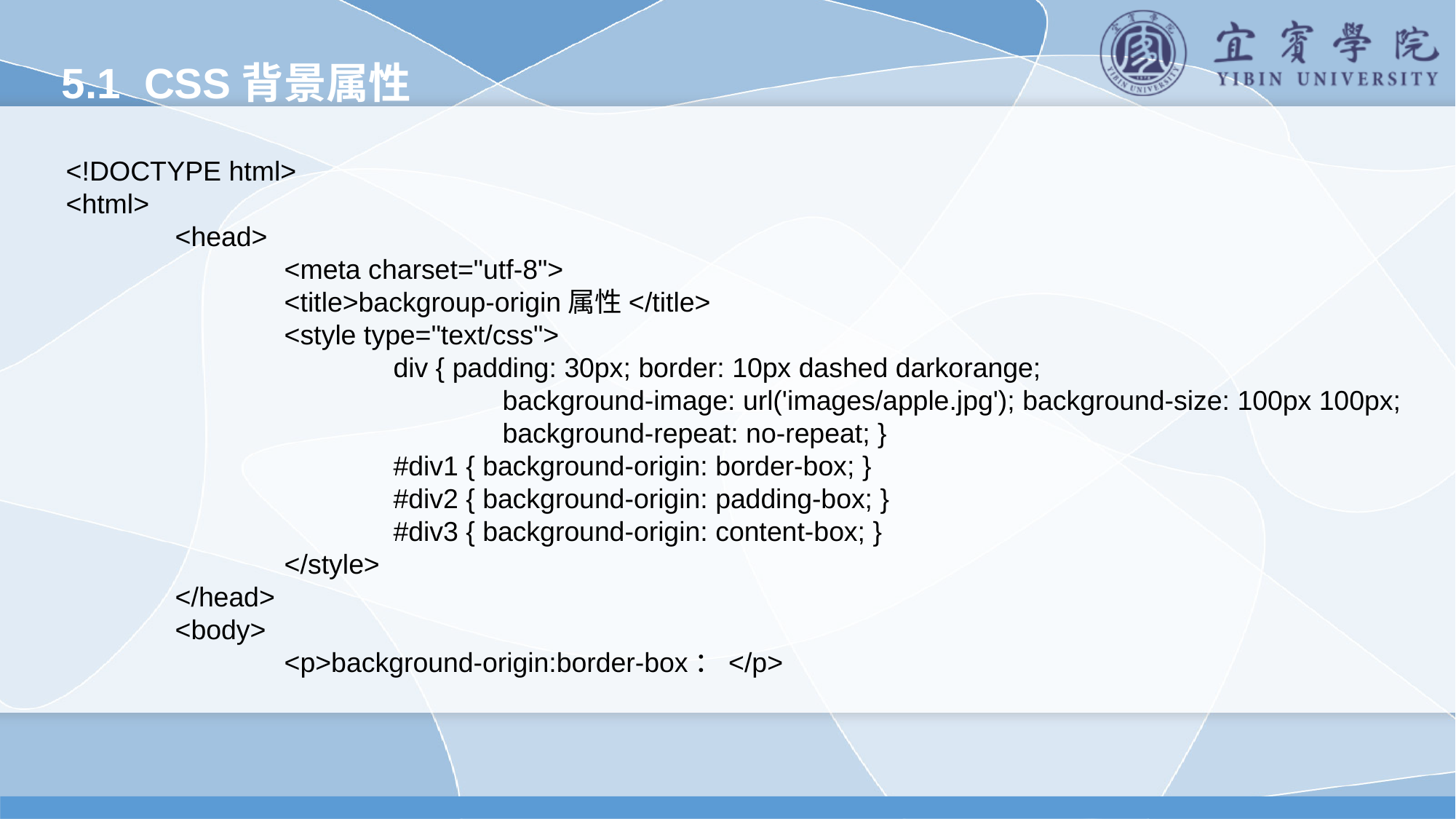

5.1  CSS背景属性
<!DOCTYPE html>
<html>
	<head>
		<meta charset="utf-8">
		<title>backgroup-origin属性</title>
		<style type="text/css">
			div { padding: 30px; border: 10px dashed darkorange;
				background-image: url('images/apple.jpg'); background-size: 100px 100px;
				background-repeat: no-repeat; }
			#div1 { background-origin: border-box; }
			#div2 { background-origin: padding-box; }
			#div3 { background-origin: content-box; }
		</style>
	</head>
	<body>
		<p>background-origin:border-box：</p>